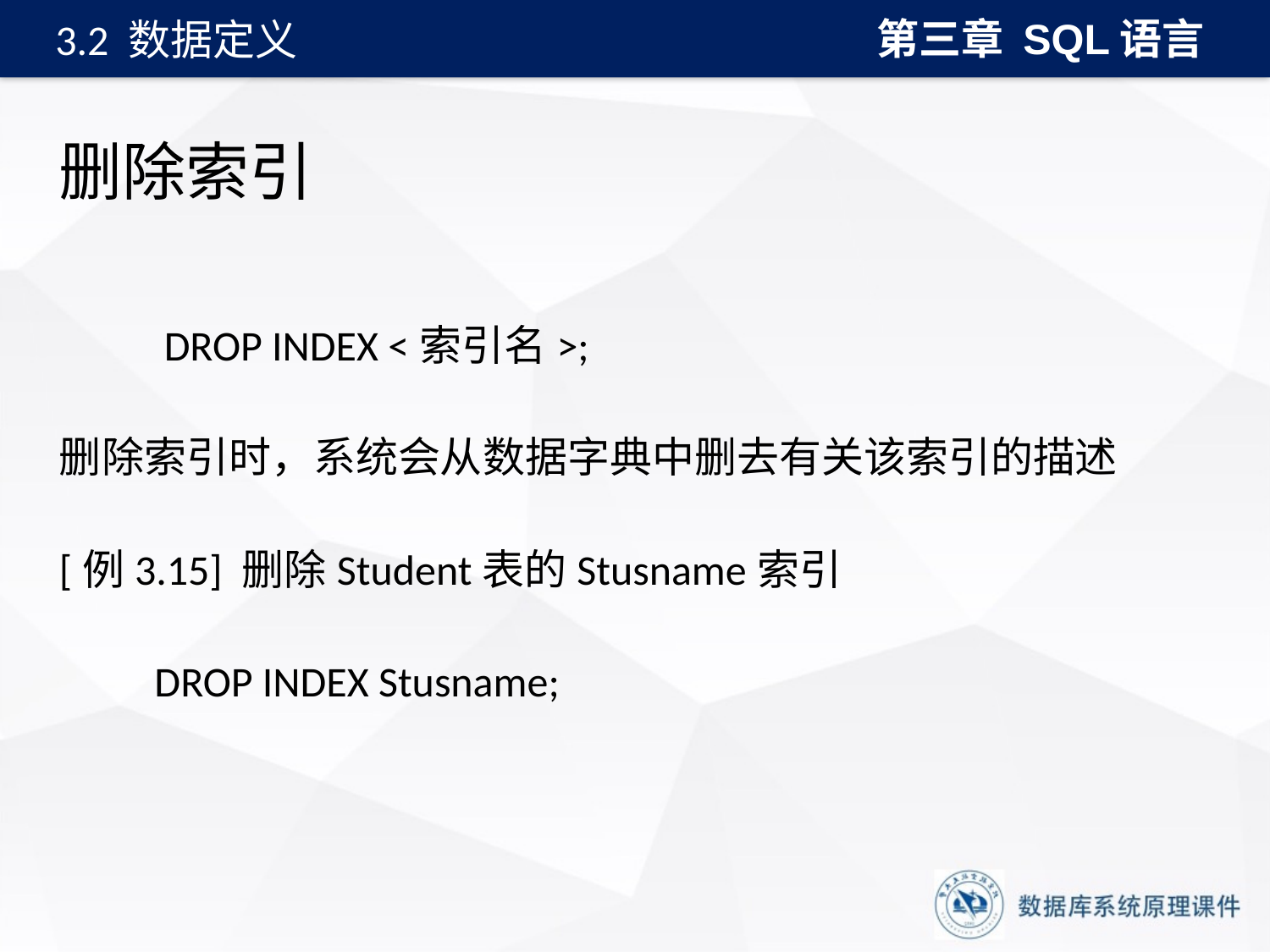

第三章 SQL语言
3.2 数据定义
# 删除索引
           DROP INDEX <索引名>;
删除索引时，系统会从数据字典中删去有关该索引的描述
[例3.15] 删除Student表的Stusname索引
          DROP INDEX Stusname;